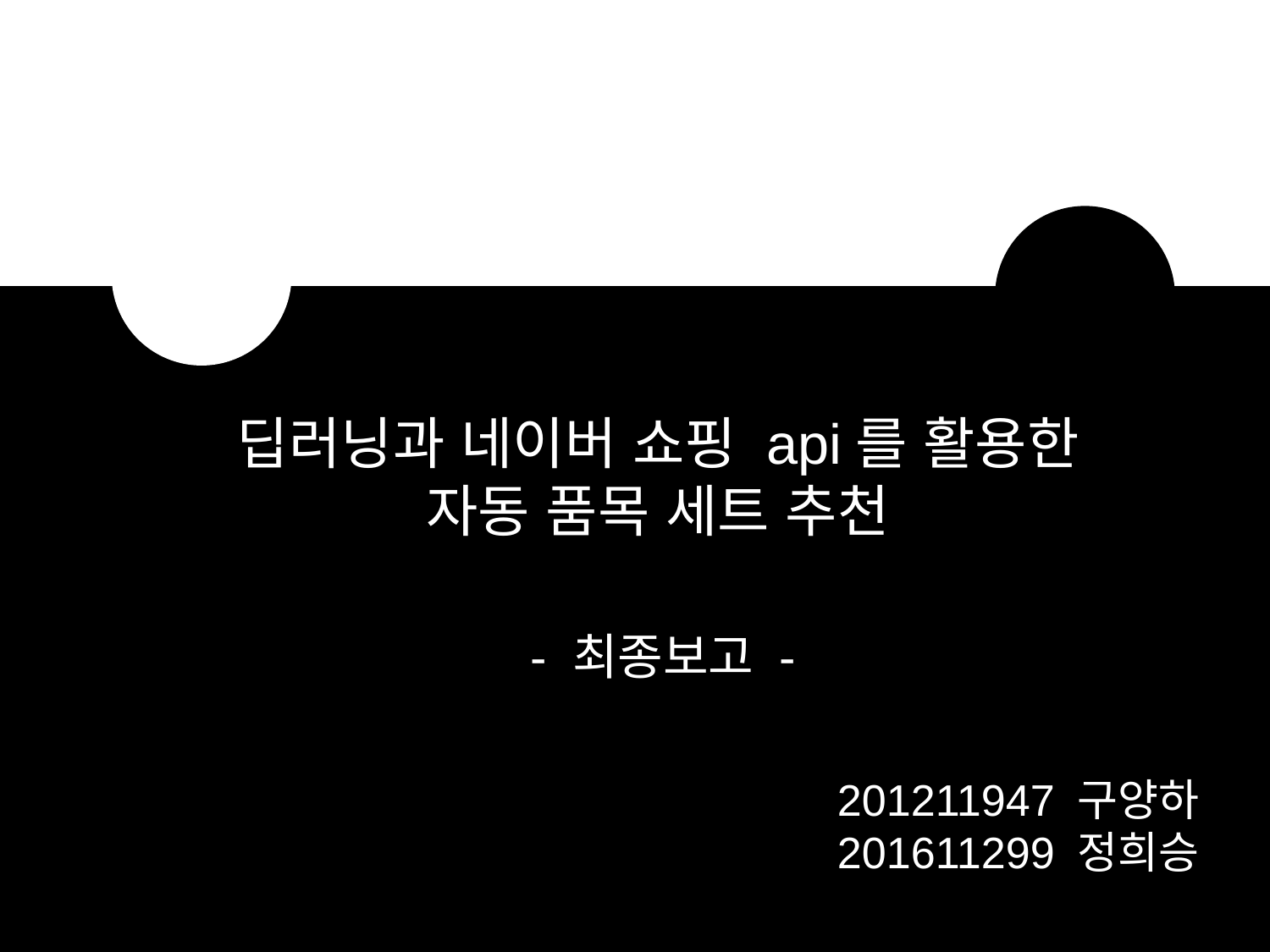

딥러닝과 네이버 쇼핑 api를 활용한
자동 품목 세트 추천
- 최종보고 -
201211947 구양하
201611299 정희승